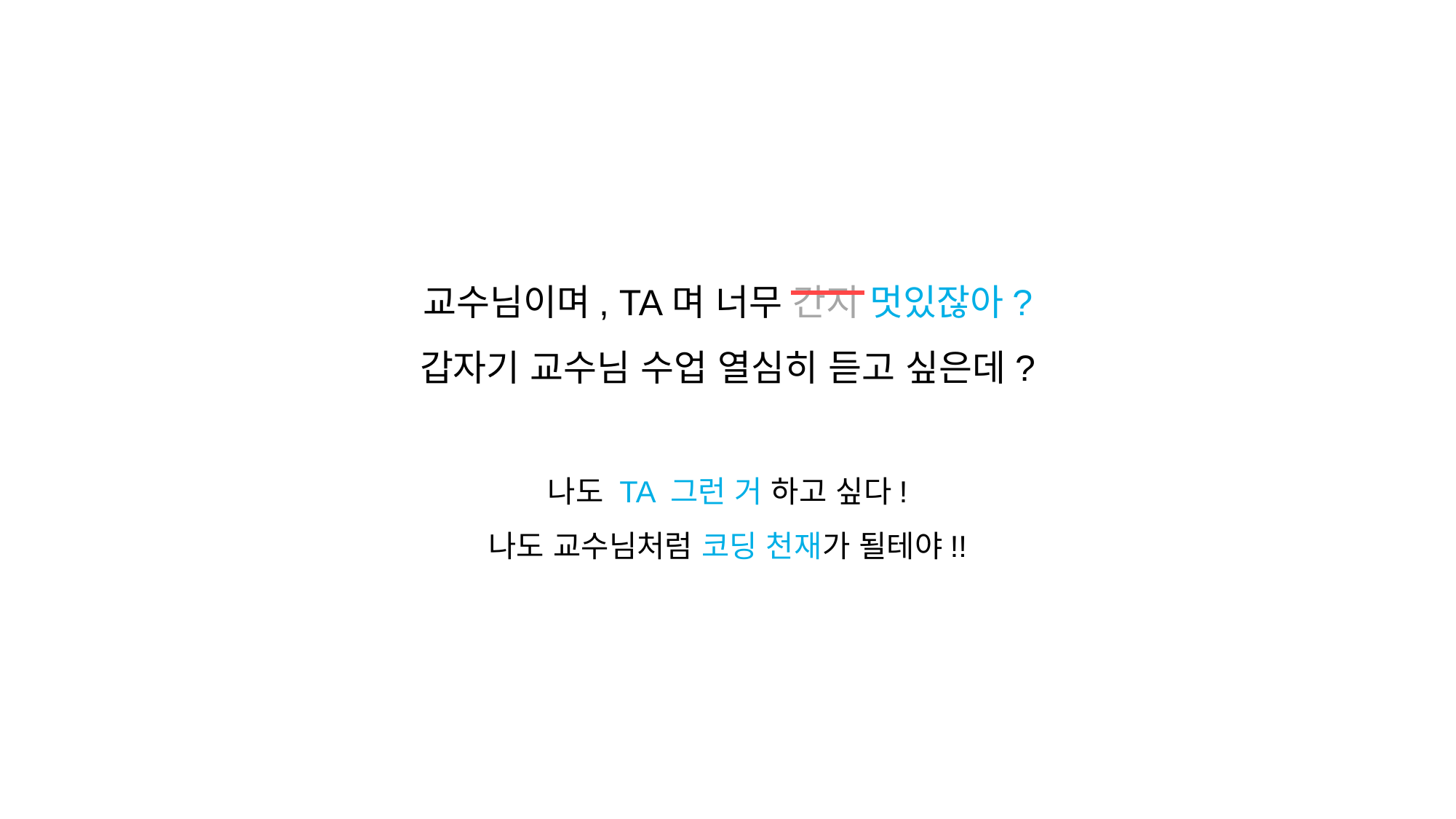

교수님이며, TA며 너무 간지 멋있잖아?
갑자기 교수님 수업 열심히 듣고 싶은데?

나도 TA 그런 거 하고 싶다!
나도 교수님처럼 코딩 천재가 될테야!!